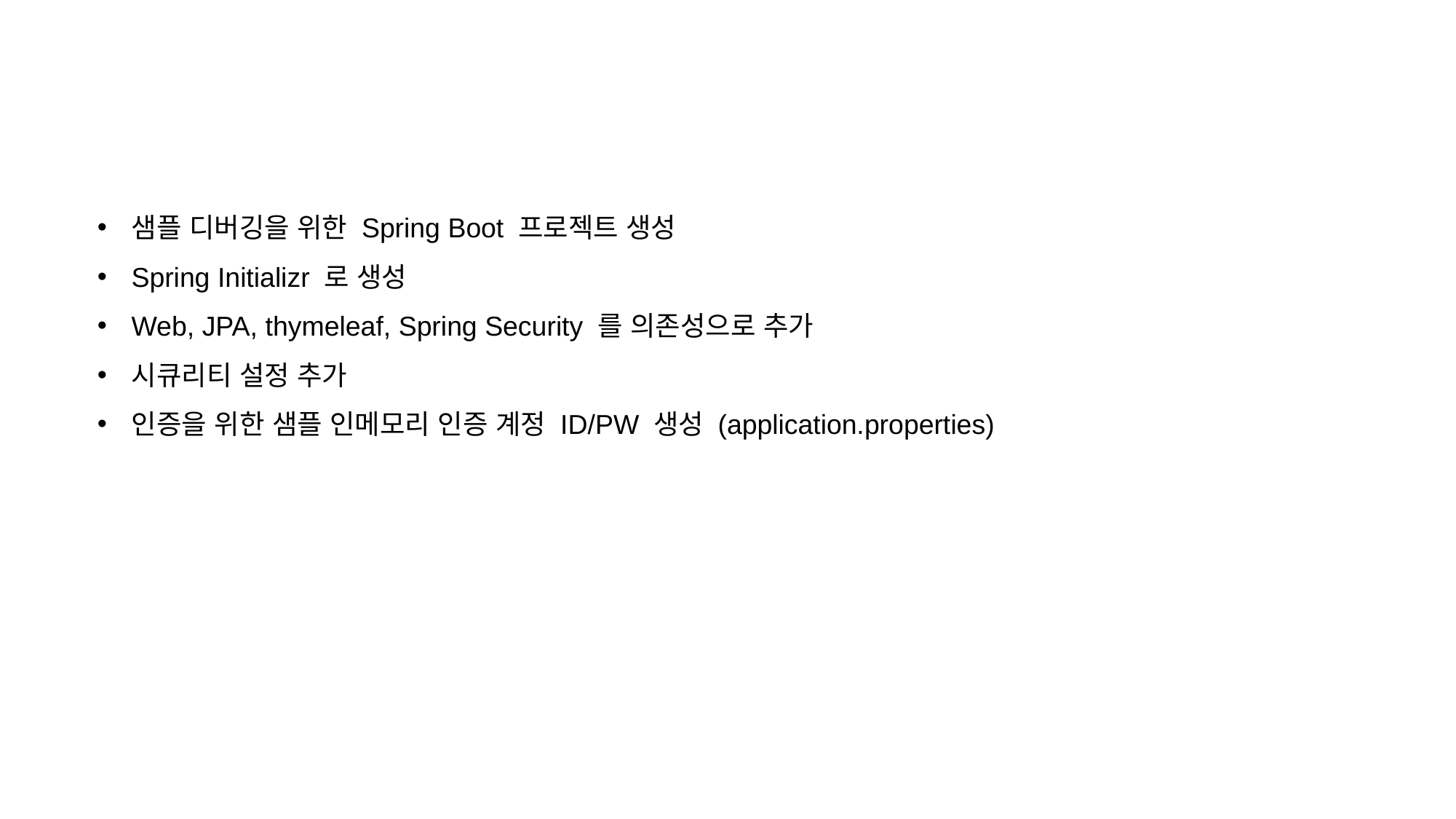

샘플 디버깅을 위한 Spring Boot 프로젝트 생성
Spring Initializr 로 생성
Web, JPA, thymeleaf, Spring Security 를 의존성으로 추가
시큐리티 설정 추가
인증을 위한 샘플 인메모리 인증 계정 ID/PW 생성 (application.properties)